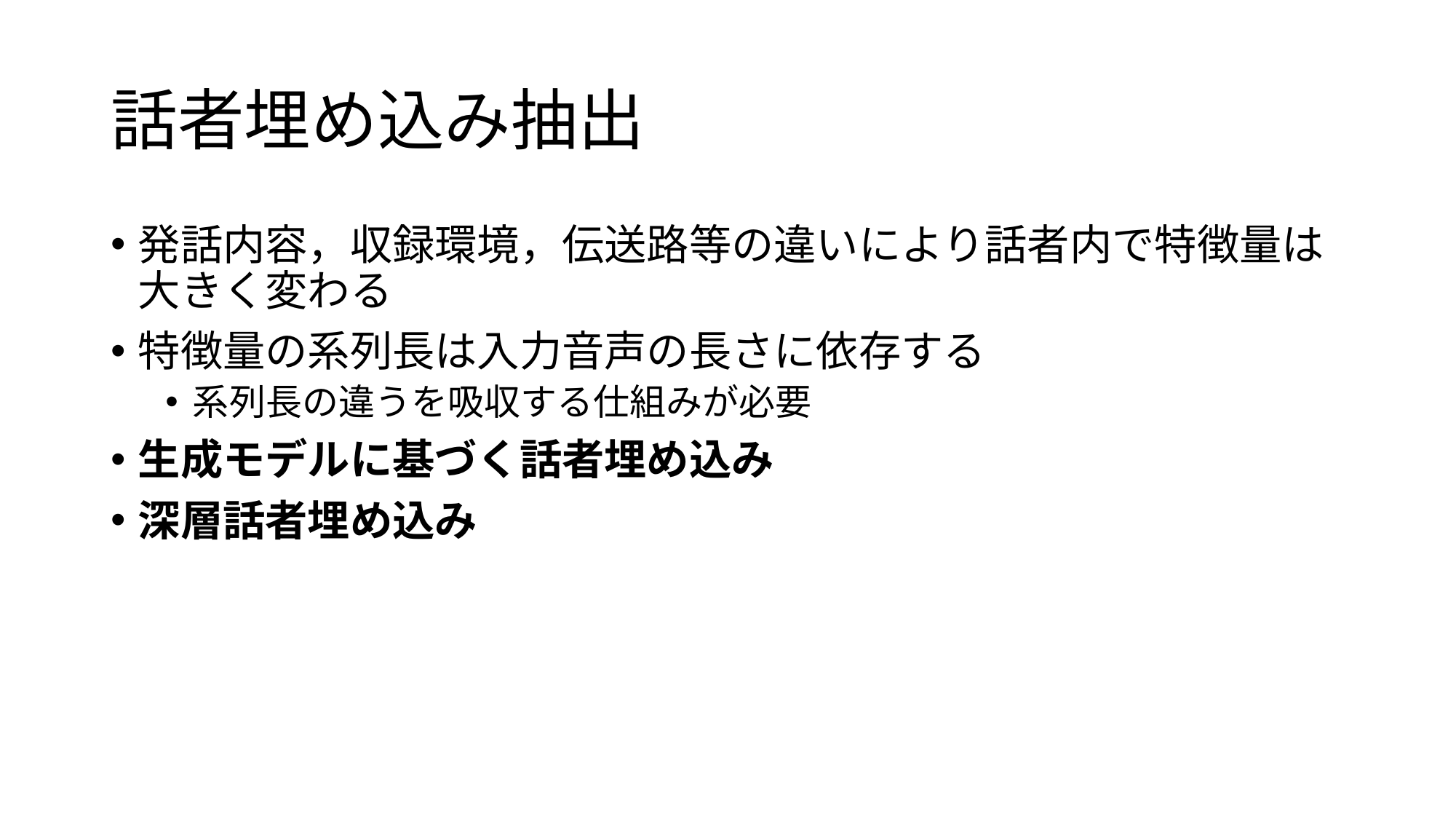

# 話者埋め込み抽出
発話内容，収録環境，伝送路等の違いにより話者内で特徴量は大きく変わる
特徴量の系列長は入力音声の長さに依存する
系列長の違うを吸収する仕組みが必要
生成モデルに基づく話者埋め込み
深層話者埋め込み